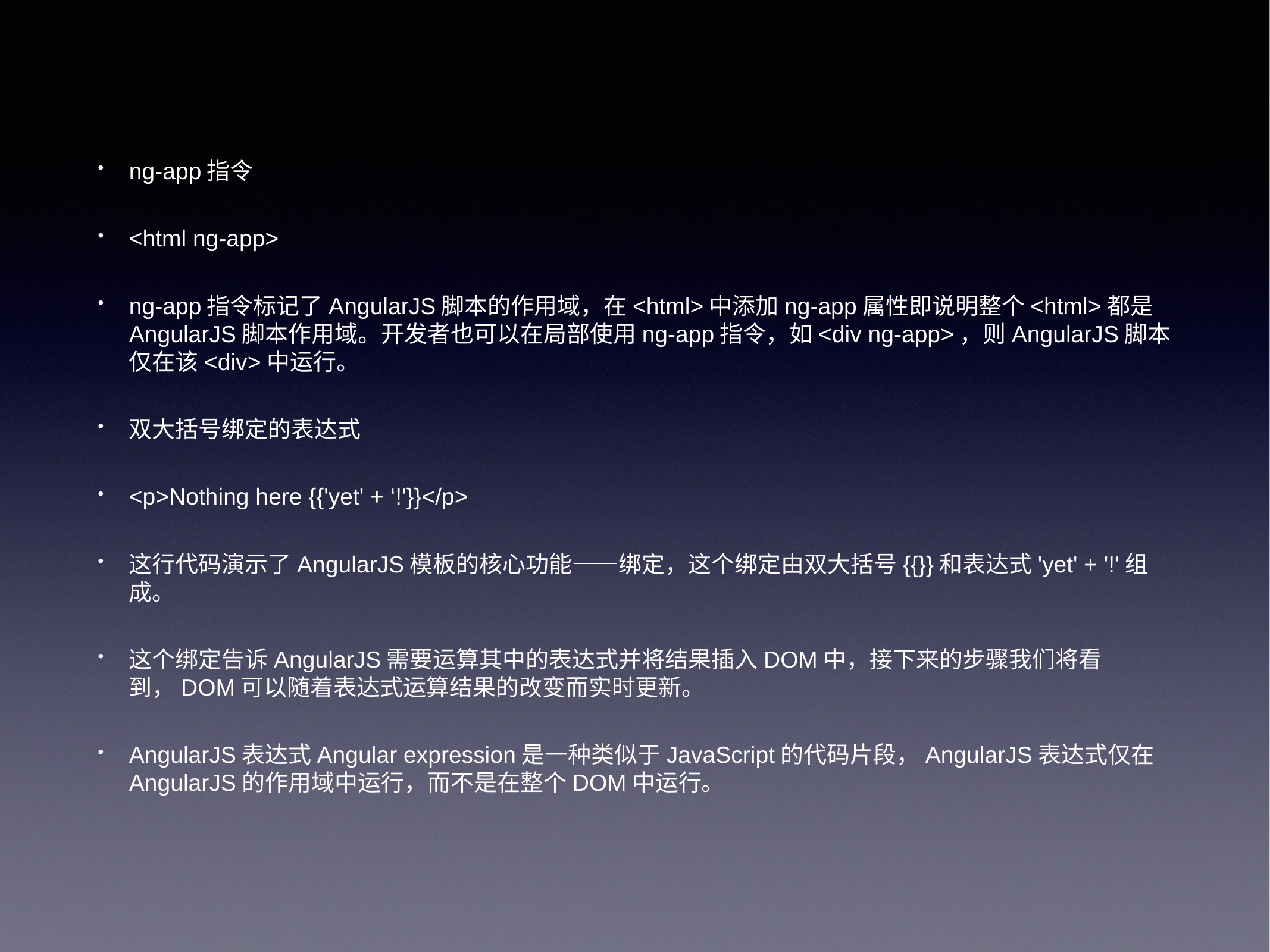

ng-app指令
<html ng-app>
ng-app指令标记了AngularJS脚本的作用域，在<html>中添加ng-app属性即说明整个<html>都是AngularJS脚本作用域。开发者也可以在局部使用ng-app指令，如<div ng-app>，则AngularJS脚本仅在该<div>中运行。
双大括号绑定的表达式
<p>Nothing here {{'yet' + ‘!'}}</p>
这行代码演示了AngularJS模板的核心功能——绑定，这个绑定由双大括号{{}}和表达式'yet' + '!'组成。
这个绑定告诉AngularJS需要运算其中的表达式并将结果插入DOM中，接下来的步骤我们将看到，DOM可以随着表达式运算结果的改变而实时更新。
AngularJS表达式Angular expression是一种类似于JavaScript的代码片段，AngularJS表达式仅在AngularJS的作用域中运行，而不是在整个DOM中运行。